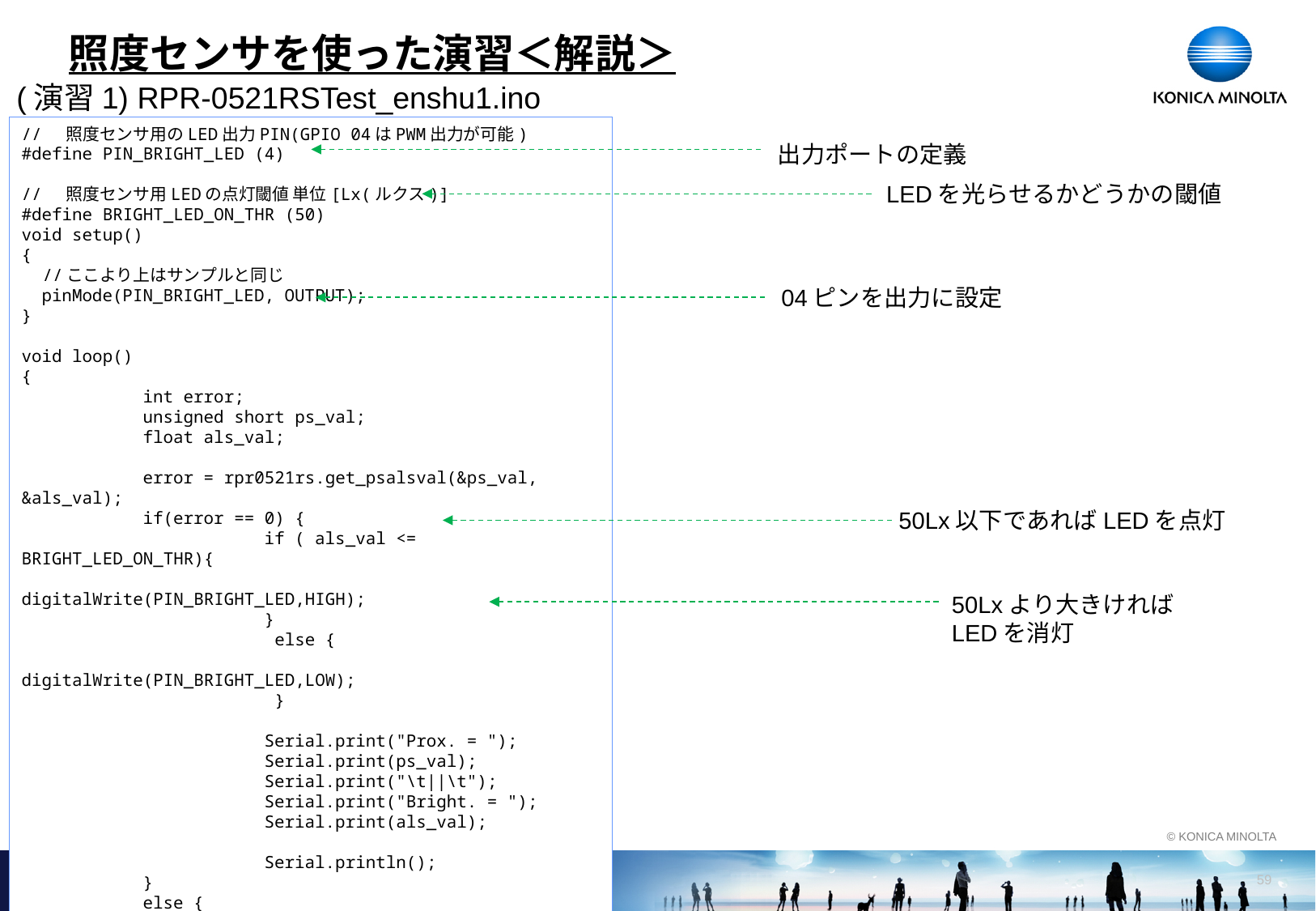

# 照度センサを使った演習＜解説＞
(演習1) RPR-0521RSTest_enshu1.ino

//  照度センサ用のLED出力PIN(GPIO 04はPWM出力が可能)
#define PIN_BRIGHT_LED (4)

//  照度センサ用LEDの点灯閾値 単位[Lx(ルクス)]
#define BRIGHT_LED_ON_THR (50)
void setup()
{
　//ここより上はサンプルと同じ
  pinMode(PIN_BRIGHT_LED, OUTPUT);
}

void loop()
{
	int error;
	unsigned short ps_val;
	float als_val;

	error = rpr0521rs.get_psalsval(&ps_val, &als_val);
	if(error == 0) {
		if ( als_val <= BRIGHT_LED_ON_THR){
      			digitalWrite(PIN_BRIGHT_LED,HIGH);
    		}
   		 else {
      			digitalWrite(PIN_BRIGHT_LED,LOW);
   		 }

		Serial.print("Prox. = ");
		Serial.print(ps_val);
		Serial.print("\t||\t");
		Serial.print("Bright. = ");
		Serial.print(als_val);

		Serial.println();
	}
	else {
		Serial.println("[Error] cannot get sensor data.");
	}
出力ポートの定義
LEDを光らせるかどうかの閾値
04ピンを出力に設定
50Lx以下であればLEDを点灯
50Lxより大きければ
LEDを消灯
59